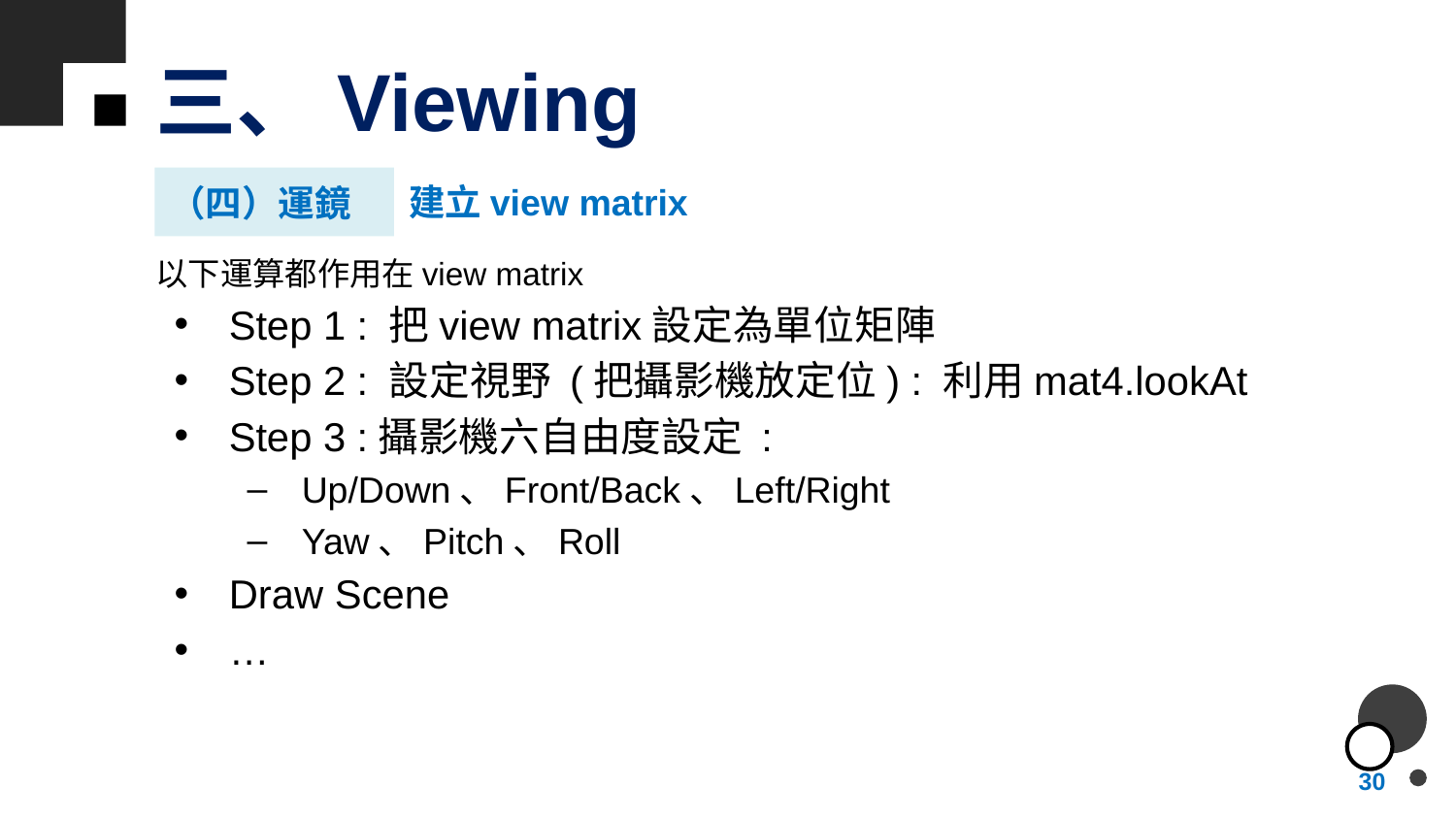

三、Viewing
（四）運鏡
建立view matrix
以下運算都作用在view matrix
Step 1 : 把view matrix設定為單位矩陣
Step 2 : 設定視野 (把攝影機放定位) : 利用mat4.lookAt
Step 3 :攝影機六自由度設定 :
Up/Down、Front/Back、Left/Right
Yaw、Pitch、Roll
Draw Scene
…

30